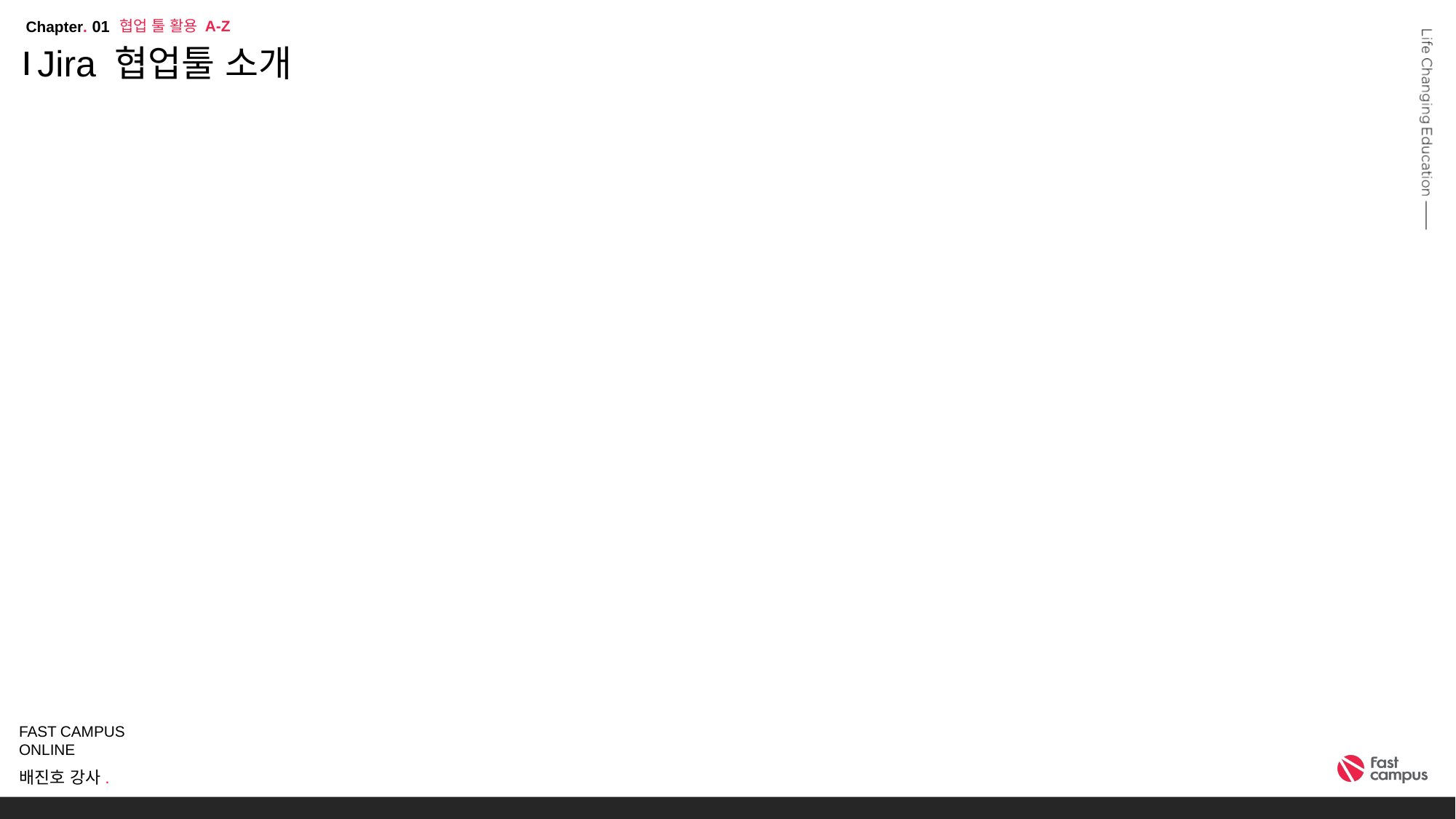

협업 툴 활용 A-Z
01
# Jira 협업툴 소개